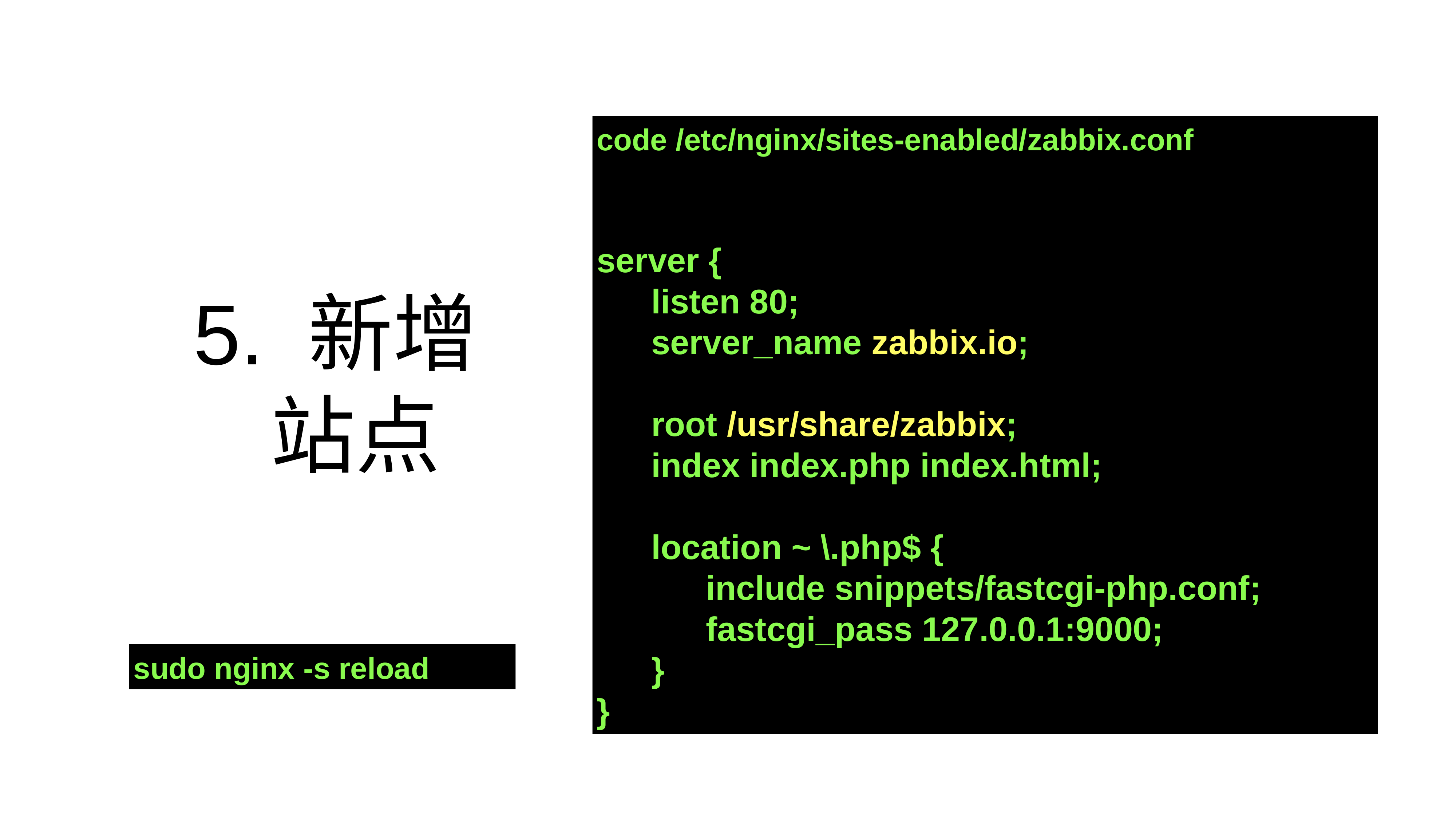

code /etc/nginx/sites-enabled/zabbix.conf

server {
	listen 80;
	server_name zabbix.io;

	root /usr/share/zabbix;
	index index.php index.html;

	location ~ \.php$ {
		include snippets/fastcgi-php.conf;
		fastcgi_pass 127.0.0.1:9000;
	}
}
# 5. 新增
 站点
sudo nginx -s reload